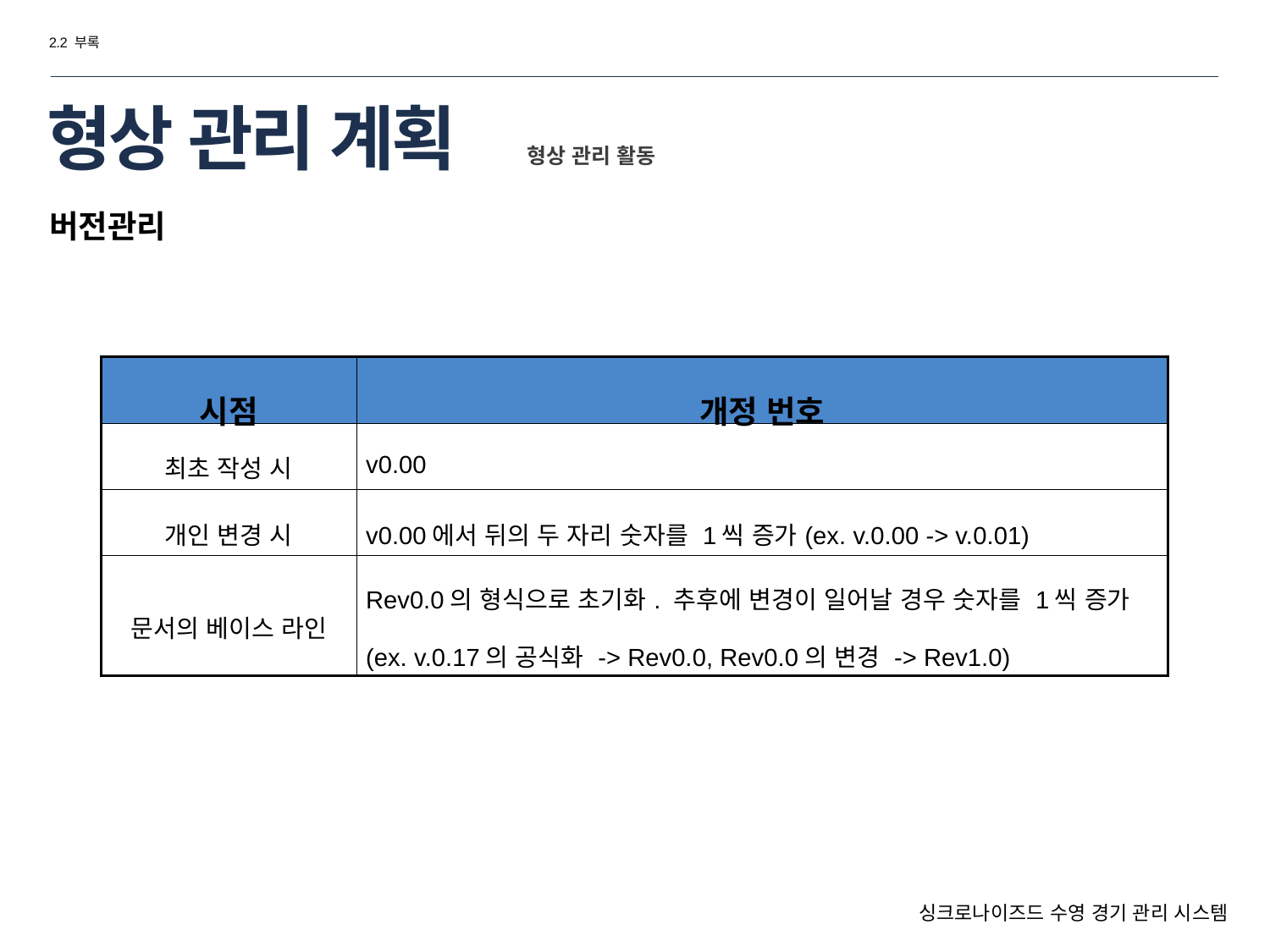

2.2 부록
# 형상 관리 계획
형상 관리 활동
버전관리
| 시점 | 개정 번호 |
| --- | --- |
| 최초 작성 시 | v0.00 |
| 개인 변경 시 | v0.00에서 뒤의 두 자리 숫자를 1씩 증가(ex. v.0.00 -> v.0.01) |
| 문서의 베이스 라인 | Rev0.0의 형식으로 초기화. 추후에 변경이 일어날 경우 숫자를 1씩 증가 (ex. v.0.17의 공식화 -> Rev0.0, Rev0.0의 변경 -> Rev1.0) |
싱크로나이즈드 수영 경기 관리 시스템